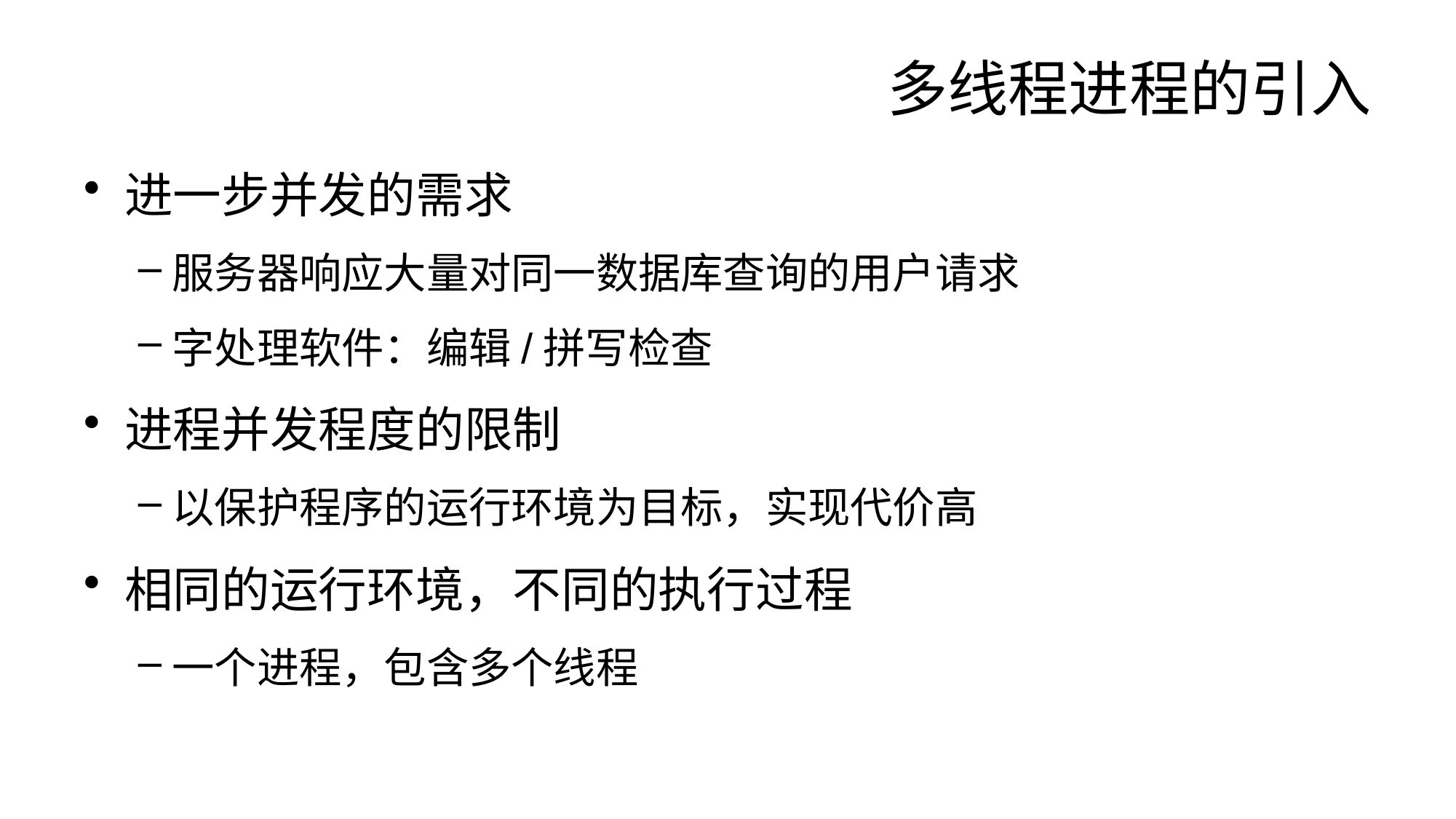

# 多线程进程的引入
进一步并发的需求
服务器响应大量对同一数据库查询的用户请求
字处理软件：编辑/拼写检查
进程并发程度的限制
以保护程序的运行环境为目标，实现代价高
相同的运行环境，不同的执行过程
一个进程，包含多个线程